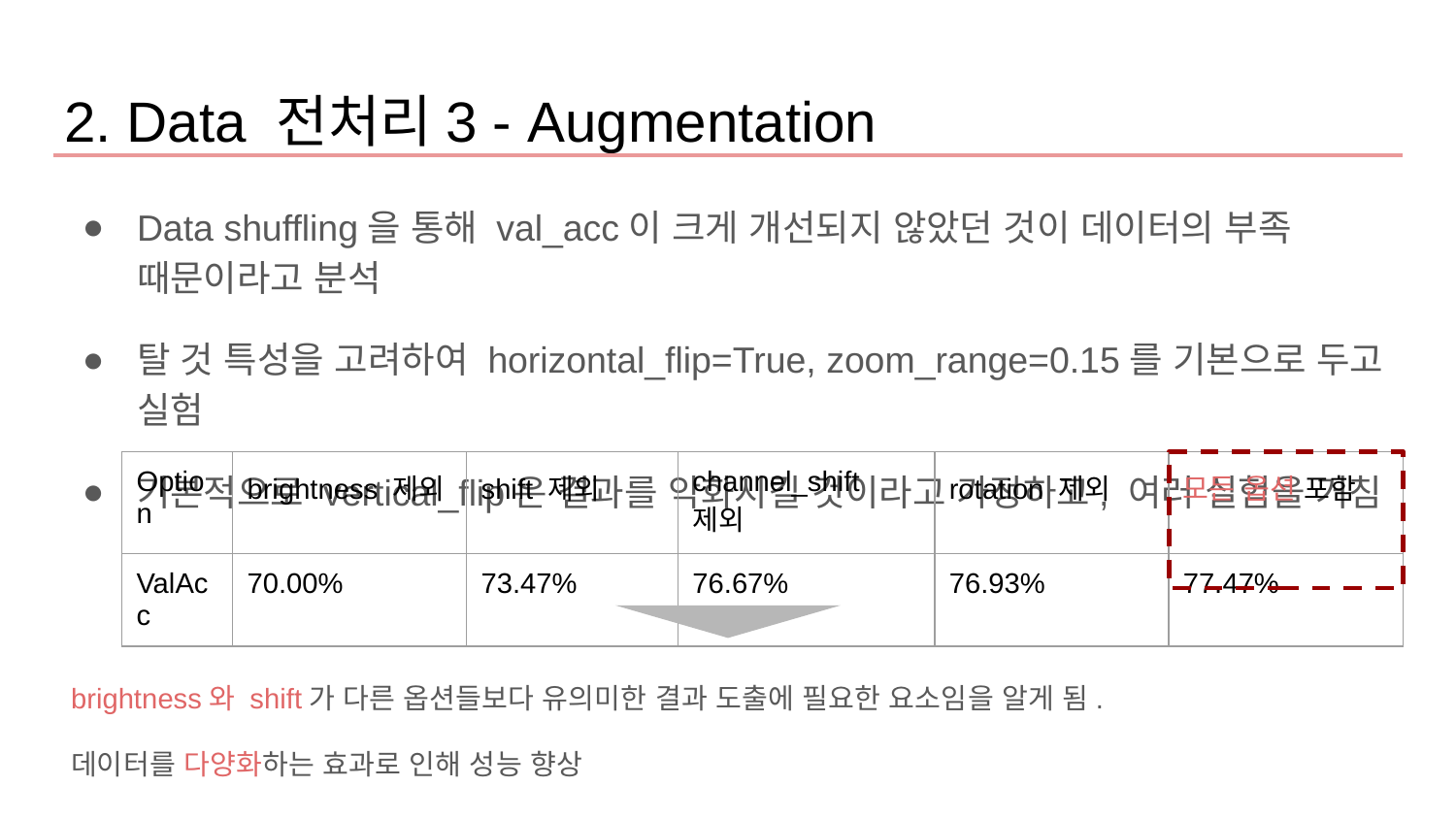

2. Data 전처리3 - Augmentation
Data shuffling을 통해 val_acc이 크게 개선되지 않았던 것이 데이터의 부족 때문이라고 분석
탈 것 특성을 고려하여 horizontal_flip=True, zoom_range=0.15를 기본으로 두고 실험
기본적으로 vertical_flip은 결과를 악화시킬 것이라고 가정하고, 여러 실험을 거침

| Option | brightness 제외 | shift 제외 | channel\_shift 제외 | rotation 제외 | 모든 옵션 포함 |
| --- | --- | --- | --- | --- | --- |
| ValAcc | 70.00% | 73.47% | 76.67% | 76.93% | 77.47% |

brightness와 shift가 다른 옵션들보다 유의미한 결과 도출에 필요한 요소임을 알게 됨.
데이터를 다양화하는 효과로 인해 성능 향상